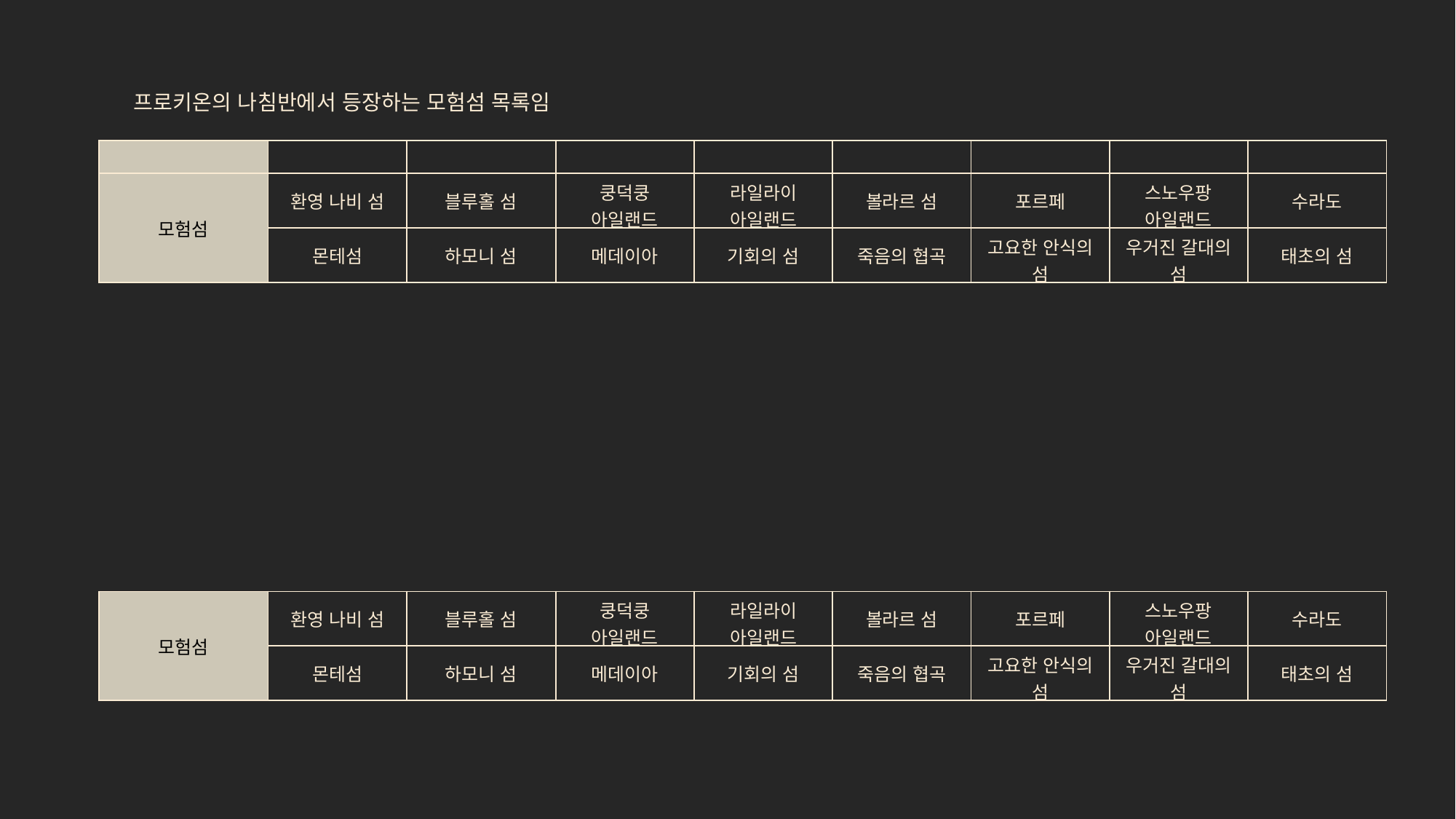

프로키온의 나침반에서 등장하는 모험섬 목록임
|  |  |  |  |  |  |  |  |  |
| --- | --- | --- | --- | --- | --- | --- | --- | --- |
| 모험섬 | 환영 나비 섬 | 블루홀 섬 | 쿵덕쿵 아일랜드 | 라일라이 아일랜드 | 볼라르 섬 | 포르페 | 스노우팡 아일랜드 | 수라도 |
|  | 몬테섬 | 하모니 섬 | 메데이아 | 기회의 섬 | 죽음의 협곡 | 고요한 안식의 섬 | 우거진 갈대의 섬 | 태초의 섬 |
| 모험섬 | 환영 나비 섬 | 블루홀 섬 | 쿵덕쿵 아일랜드 | 라일라이 아일랜드 | 볼라르 섬 | 포르페 | 스노우팡 아일랜드 | 수라도 |
| --- | --- | --- | --- | --- | --- | --- | --- | --- |
|  | 몬테섬 | 하모니 섬 | 메데이아 | 기회의 섬 | 죽음의 협곡 | 고요한 안식의 섬 | 우거진 갈대의 섬 | 태초의 섬 |